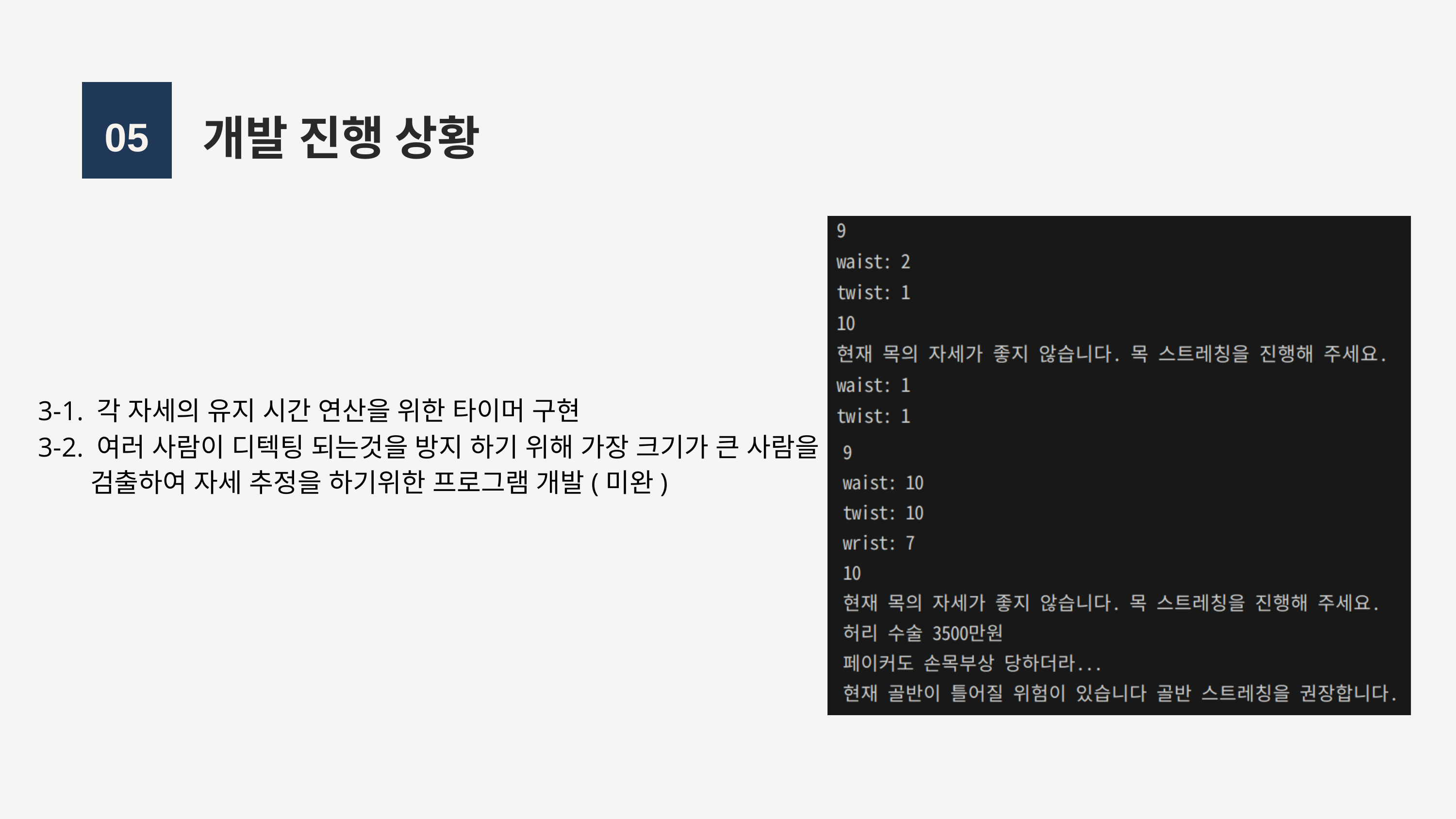

개발 진행 상황
05

 3-1. 각 자세의 유지 시간 연산을 위한 타이머 구현
 3-2. 여러 사람이 디텍팅 되는것을 방지 하기 위해 가장 크기가 큰 사람을

검출하여 자세 추정을 하기위한 프로그램 개발(미완)